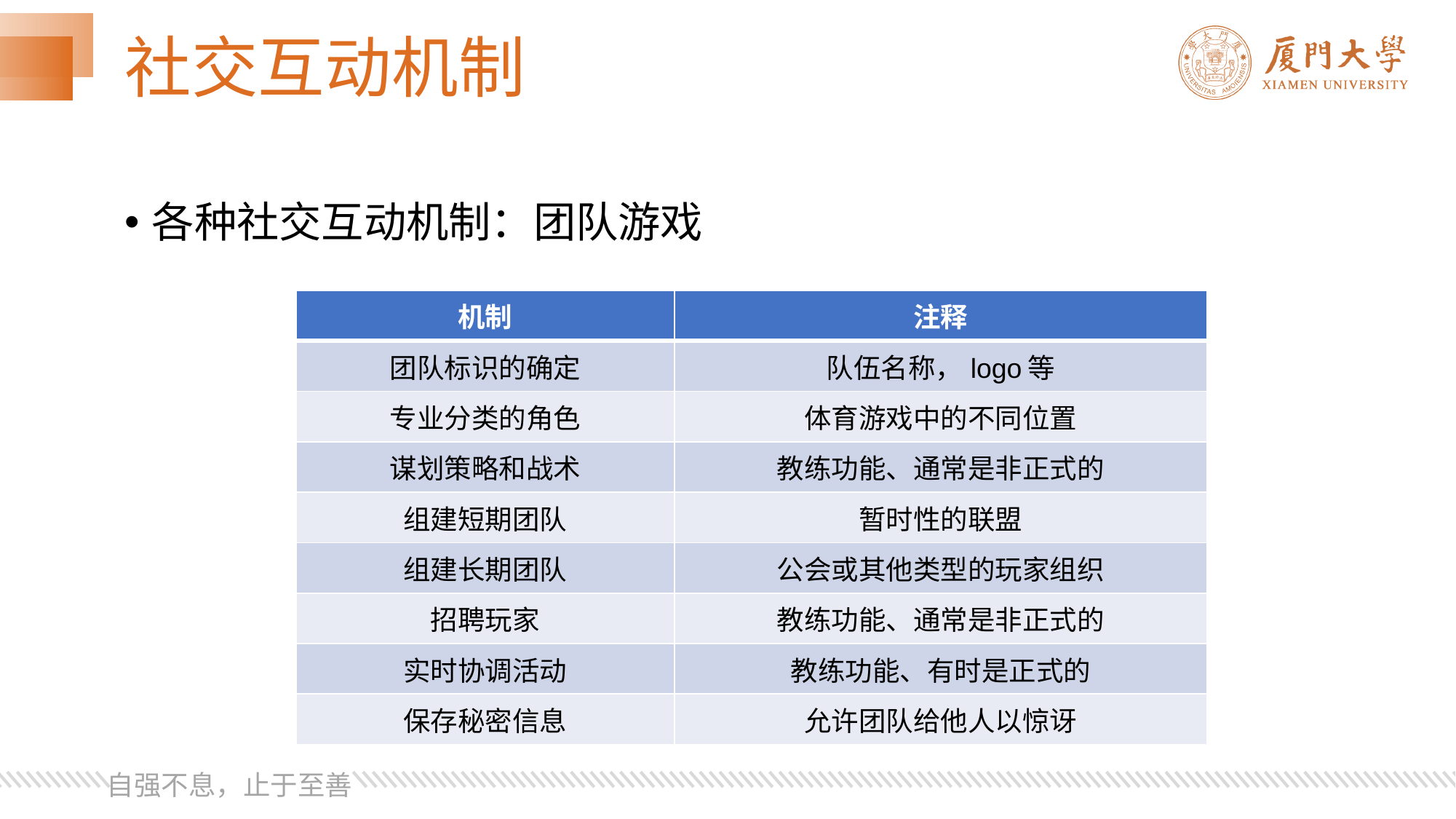

# 社交互动机制
各种社交互动机制：团队游戏
| 机制 | 注释 |
| --- | --- |
| 团队标识的确定 | 队伍名称，logo等 |
| 专业分类的角色 | 体育游戏中的不同位置 |
| 谋划策略和战术 | 教练功能、通常是非正式的 |
| 组建短期团队 | 暂时性的联盟 |
| 组建长期团队 | 公会或其他类型的玩家组织 |
| 招聘玩家 | 教练功能、通常是非正式的 |
| 实时协调活动 | 教练功能、有时是正式的 |
| 保存秘密信息 | 允许团队给他人以惊讶 |